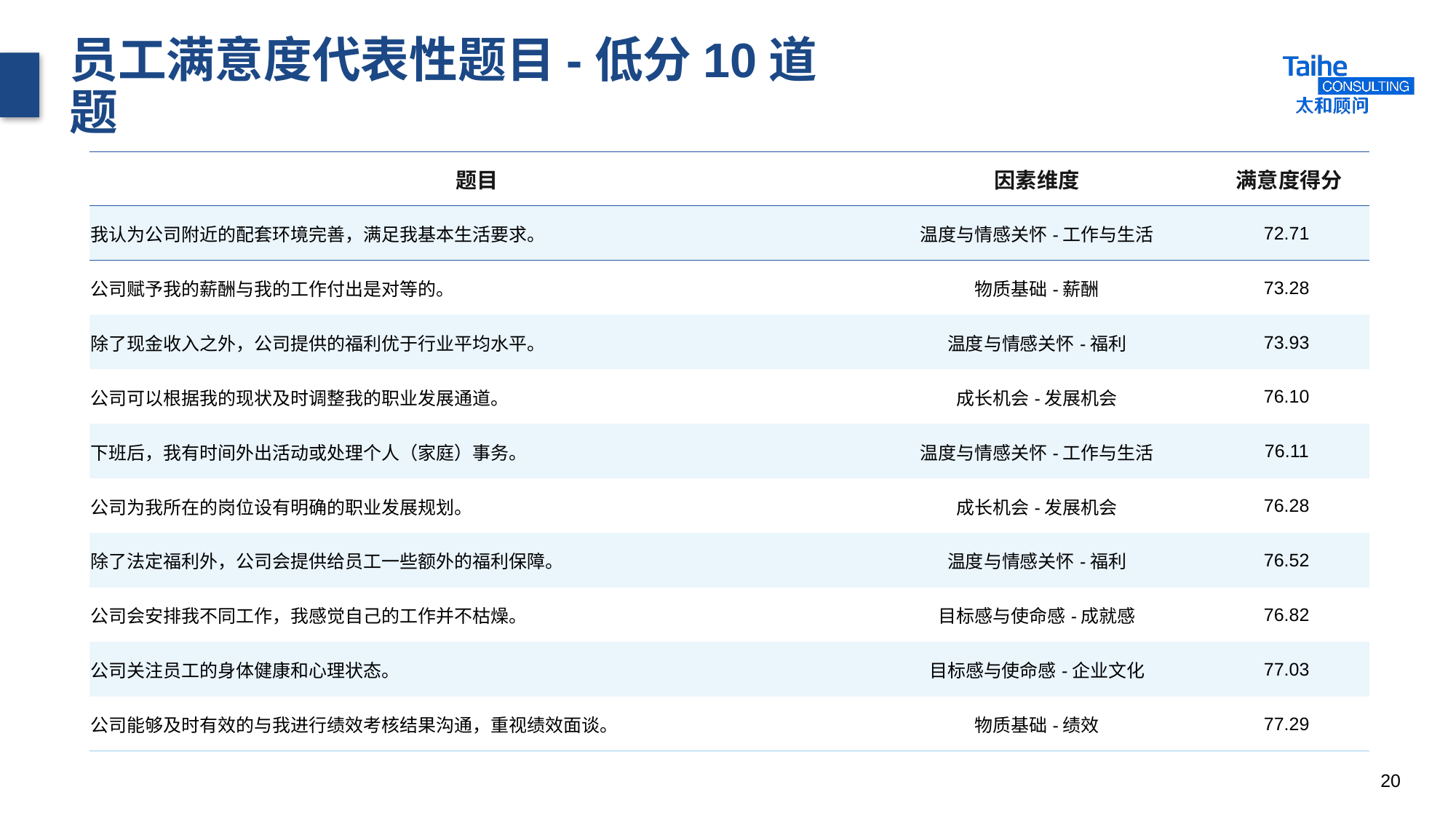

# 员工满意度代表性题目-低分10道题
| 题目 | 因素维度 | 满意度得分 |
| --- | --- | --- |
| 我认为公司附近的配套环境完善，满足我基本生活要求。 | 温度与情感关怀-工作与生活 | 72.71 |
| 公司赋予我的薪酬与我的工作付出是对等的。 | 物质基础-薪酬 | 73.28 |
| 除了现金收入之外，公司提供的福利优于行业平均水平。 | 温度与情感关怀-福利 | 73.93 |
| 公司可以根据我的现状及时调整我的职业发展通道。 | 成长机会-发展机会 | 76.10 |
| 下班后，我有时间外出活动或处理个人（家庭）事务。 | 温度与情感关怀-工作与生活 | 76.11 |
| 公司为我所在的岗位设有明确的职业发展规划。 | 成长机会-发展机会 | 76.28 |
| 除了法定福利外，公司会提供给员工一些额外的福利保障。 | 温度与情感关怀-福利 | 76.52 |
| 公司会安排我不同工作，我感觉自己的工作并不枯燥。 | 目标感与使命感-成就感 | 76.82 |
| 公司关注员工的身体健康和心理状态。 | 目标感与使命感-企业文化 | 77.03 |
| 公司能够及时有效的与我进行绩效考核结果沟通，重视绩效面谈。 | 物质基础-绩效 | 77.29 |
20